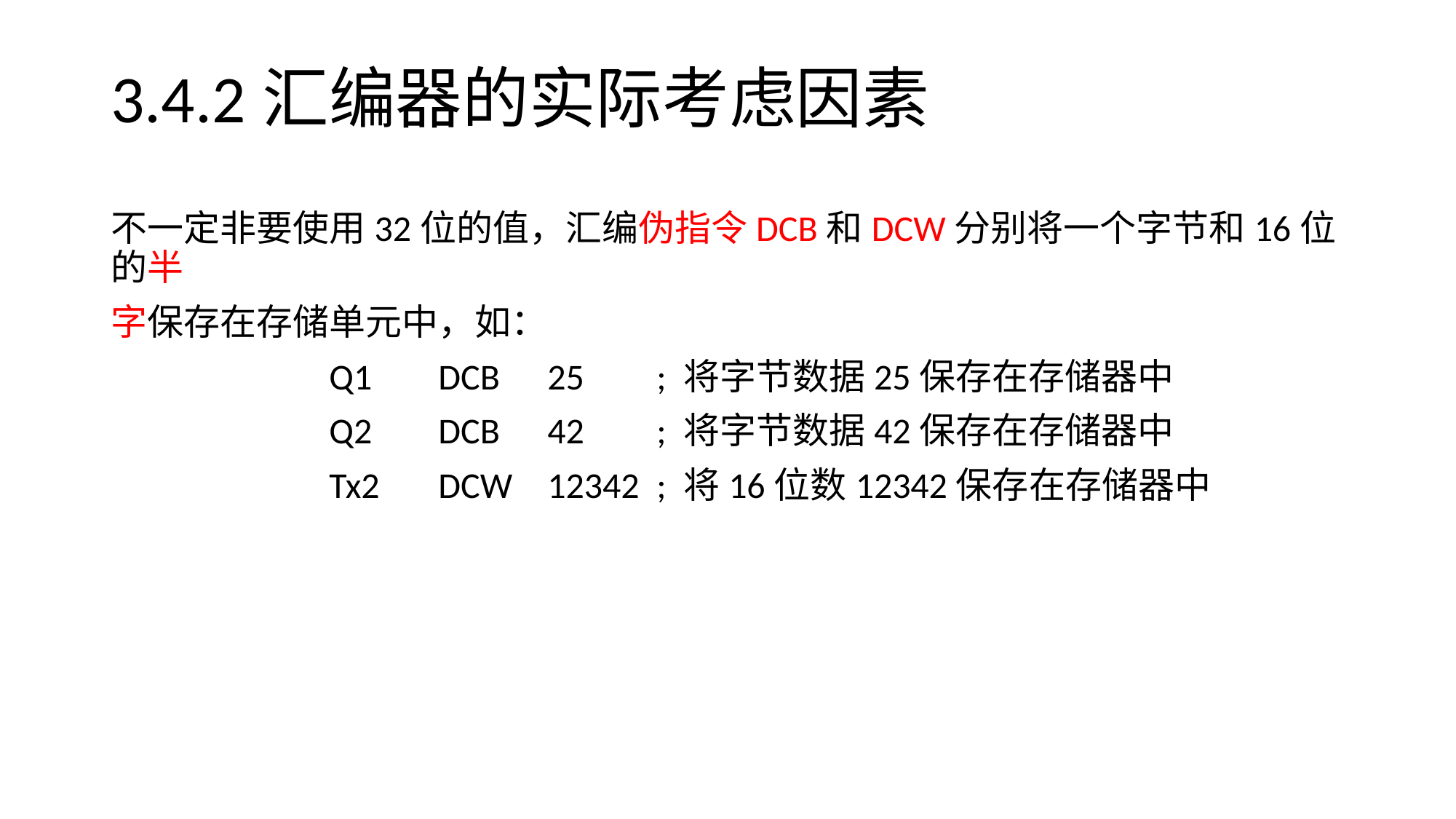

# 3.4.2汇编器的实际考虑因素

不一定非要使用32位的值，汇编伪指令DCB和DCW分别将一个字节和16位的半
字保存在存储单元中，如：
		Q1	DCB	25	; 将字节数据25保存在存储器中
		Q2	DCB	42	; 将字节数据42保存在存储器中
		Tx2	DCW	12342	; 将16位数12342保存在存储器中